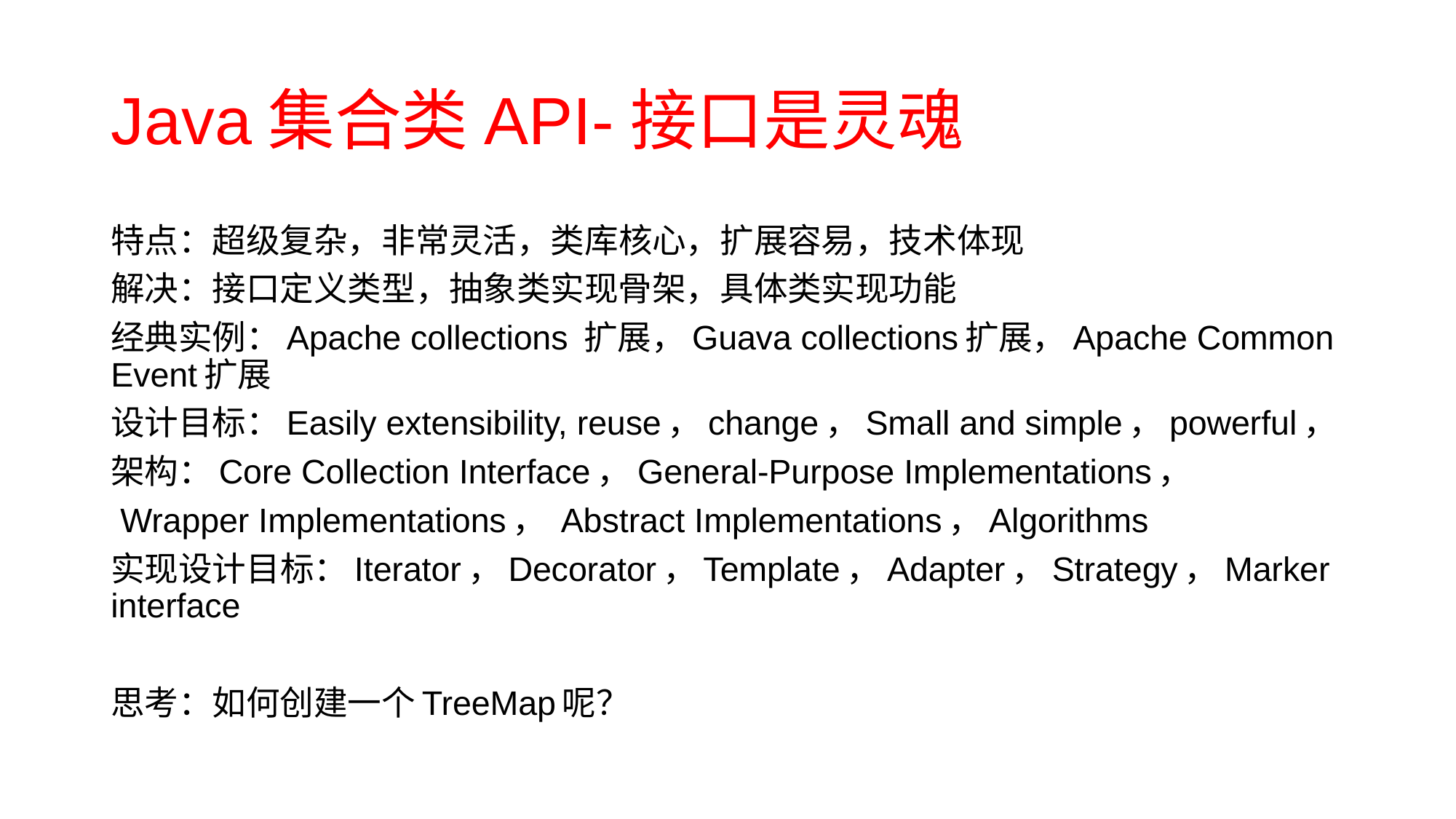

# Java集合类API-接口是灵魂
特点：超级复杂，非常灵活，类库核心，扩展容易，技术体现
解决：接口定义类型，抽象类实现骨架，具体类实现功能
经典实例：Apache collections 扩展，Guava collections扩展，Apache Common Event扩展
设计目标：Easily extensibility, reuse，change，Small and simple，powerful，
架构：Core Collection Interface，General-Purpose Implementations，
 Wrapper Implementations， Abstract Implementations，Algorithms
实现设计目标：Iterator，Decorator，Template，Adapter，Strategy，Marker interface

思考：如何创建一个TreeMap呢？